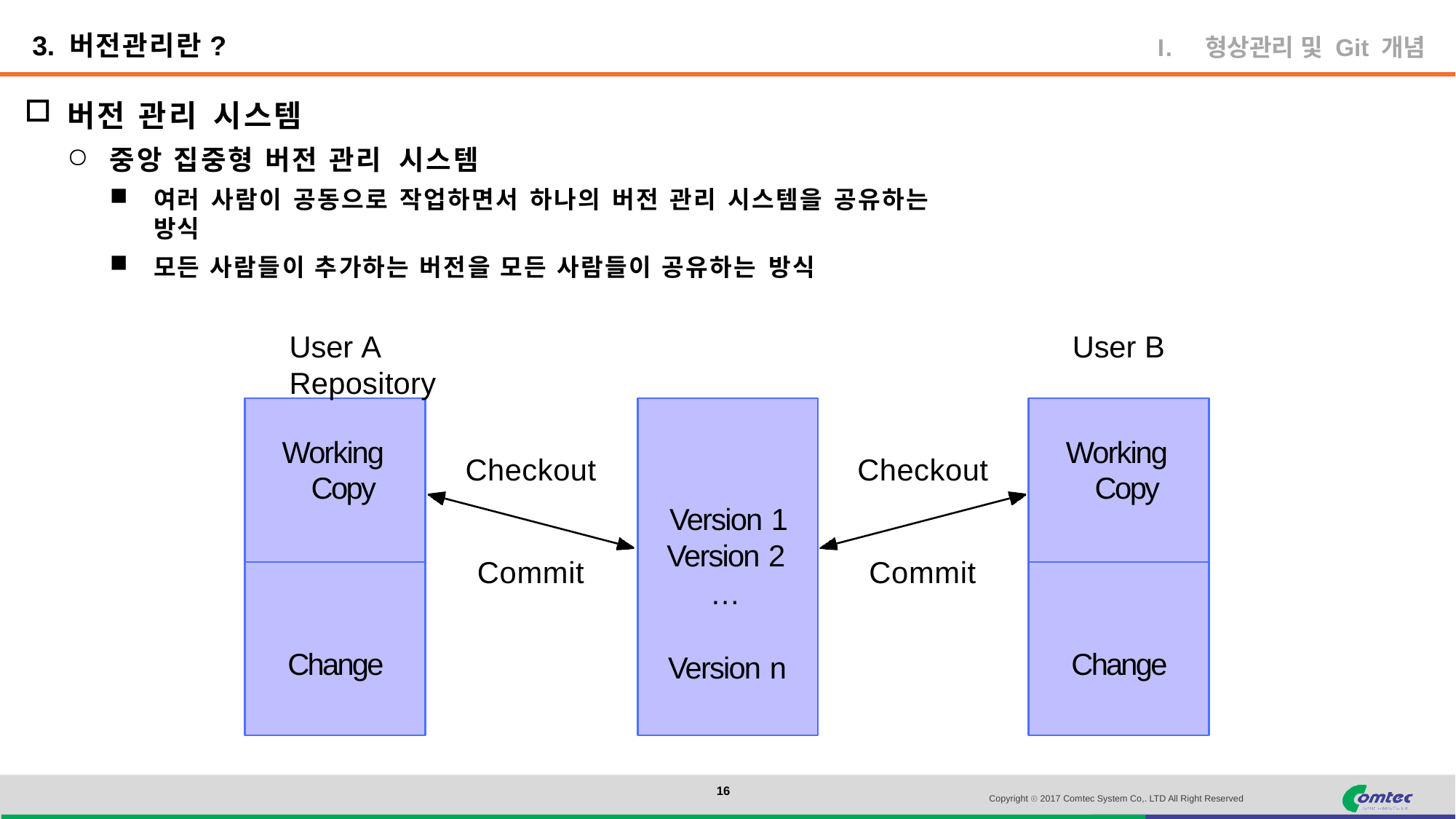

3. 버전관리란?
형상관리 및 Git 개념
버전 관리 시스템
중앙 집중형 버전 관리 시스템
여러 사람이 공동으로 작업하면서 하나의 버전 관리 시스템을 공유하는 방식
모든 사람들이 추가하는 버전을 모든 사람들이 공유하는 방식
User A	Repository
User B

Working  Copy

Working  Copy

Version 1
Version 2
…

Version n
Checkout
Checkout

Commit
Commit

Change

Change